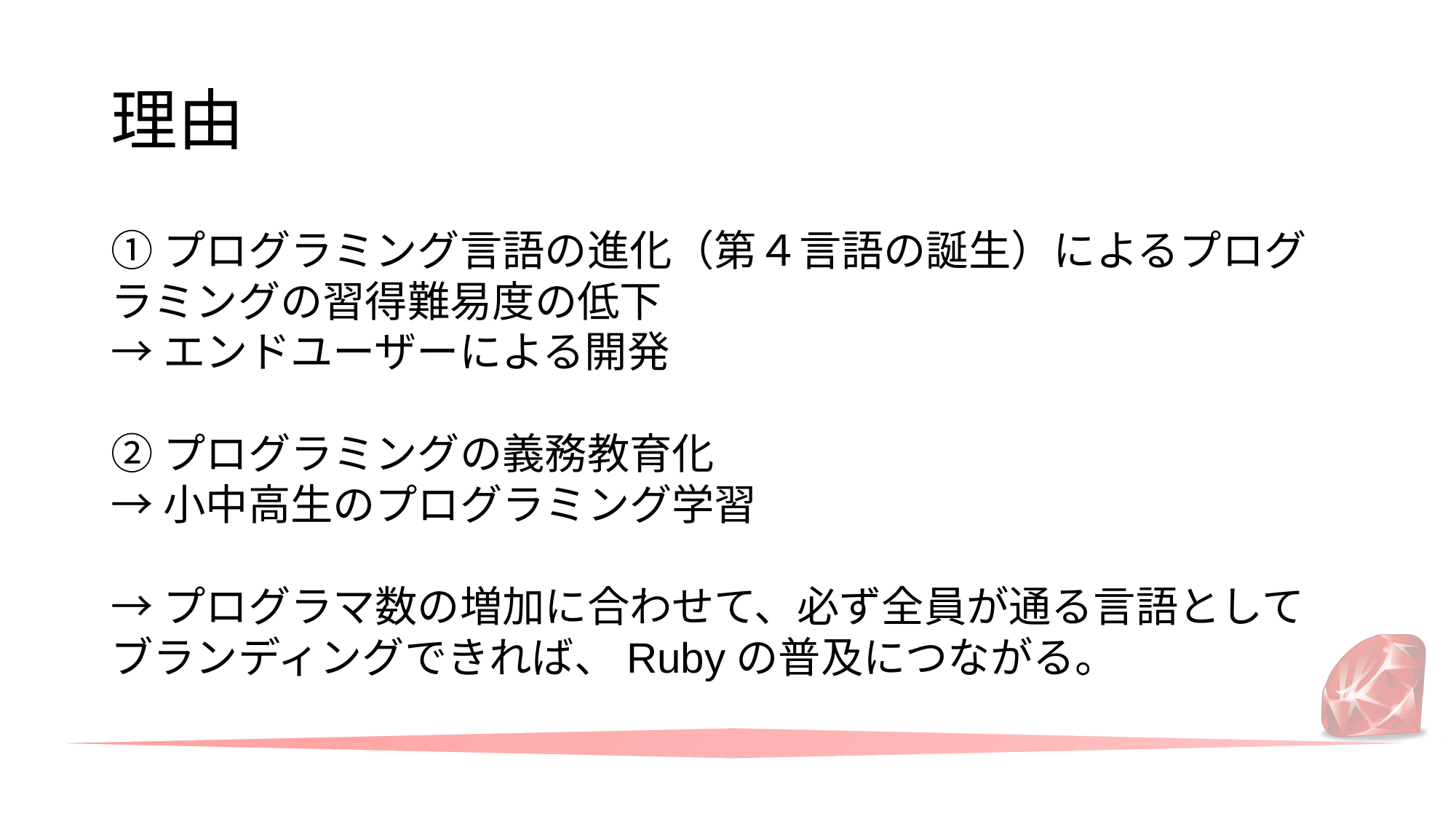

# 理由
①プログラミング言語の進化（第４言語の誕生）によるプログラミングの習得難易度の低下
→エンドユーザーによる開発

②プログラミングの義務教育化
→小中高生のプログラミング学習

→プログラマ数の増加に合わせて、必ず全員が通る言語としてブランディングできれば、Rubyの普及につながる。